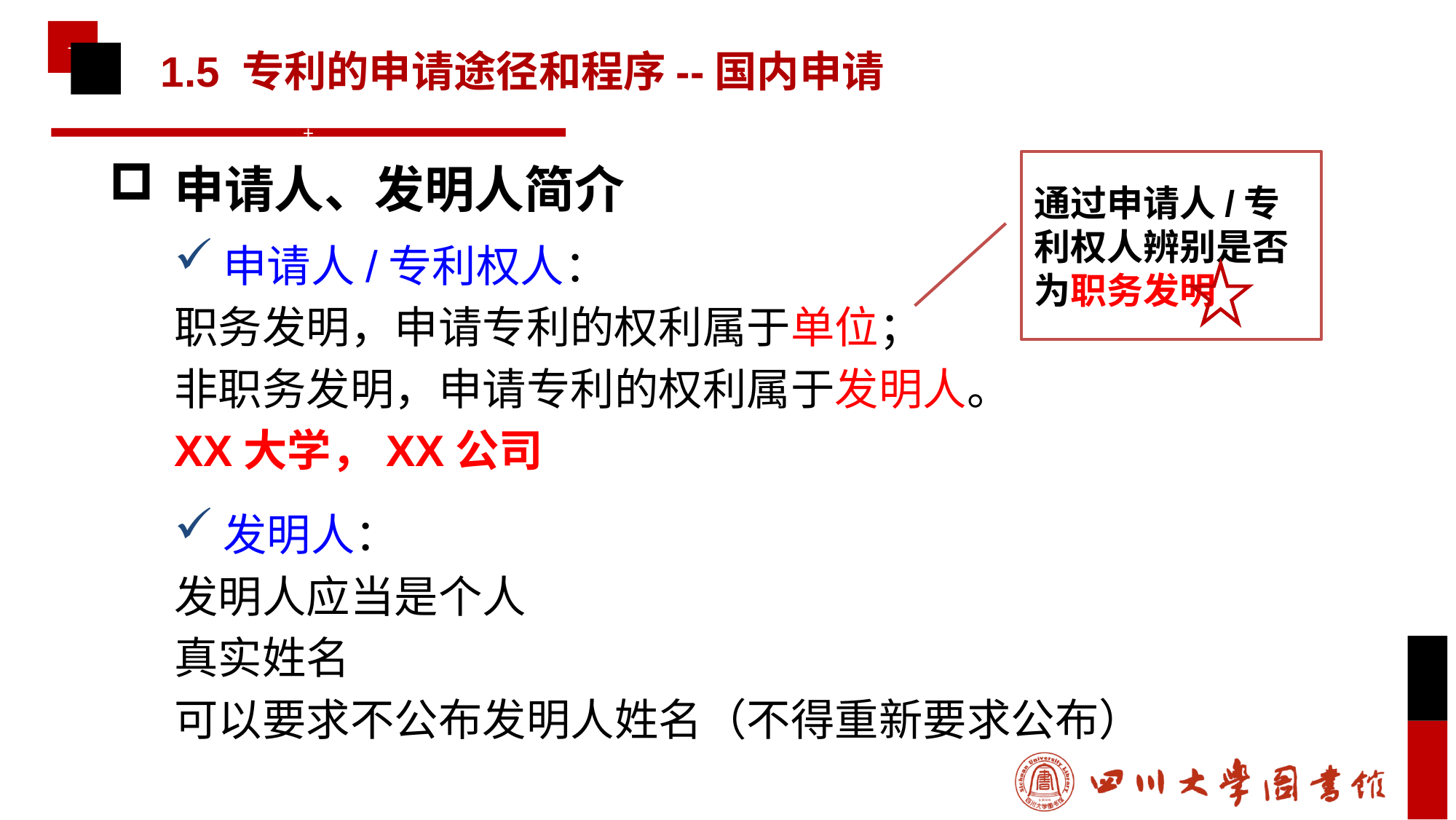

# 1.5 专利的申请途径和程序--国内申请
通过申请人/专利权人辨别是否为职务发明
申请人、发明人简介
申请人/专利权人：
职务发明，申请专利的权利属于单位；
非职务发明，申请专利的权利属于发明人。
XX大学，XX公司

发明人：
发明人应当是个人
真实姓名
可以要求不公布发明人姓名（不得重新要求公布）